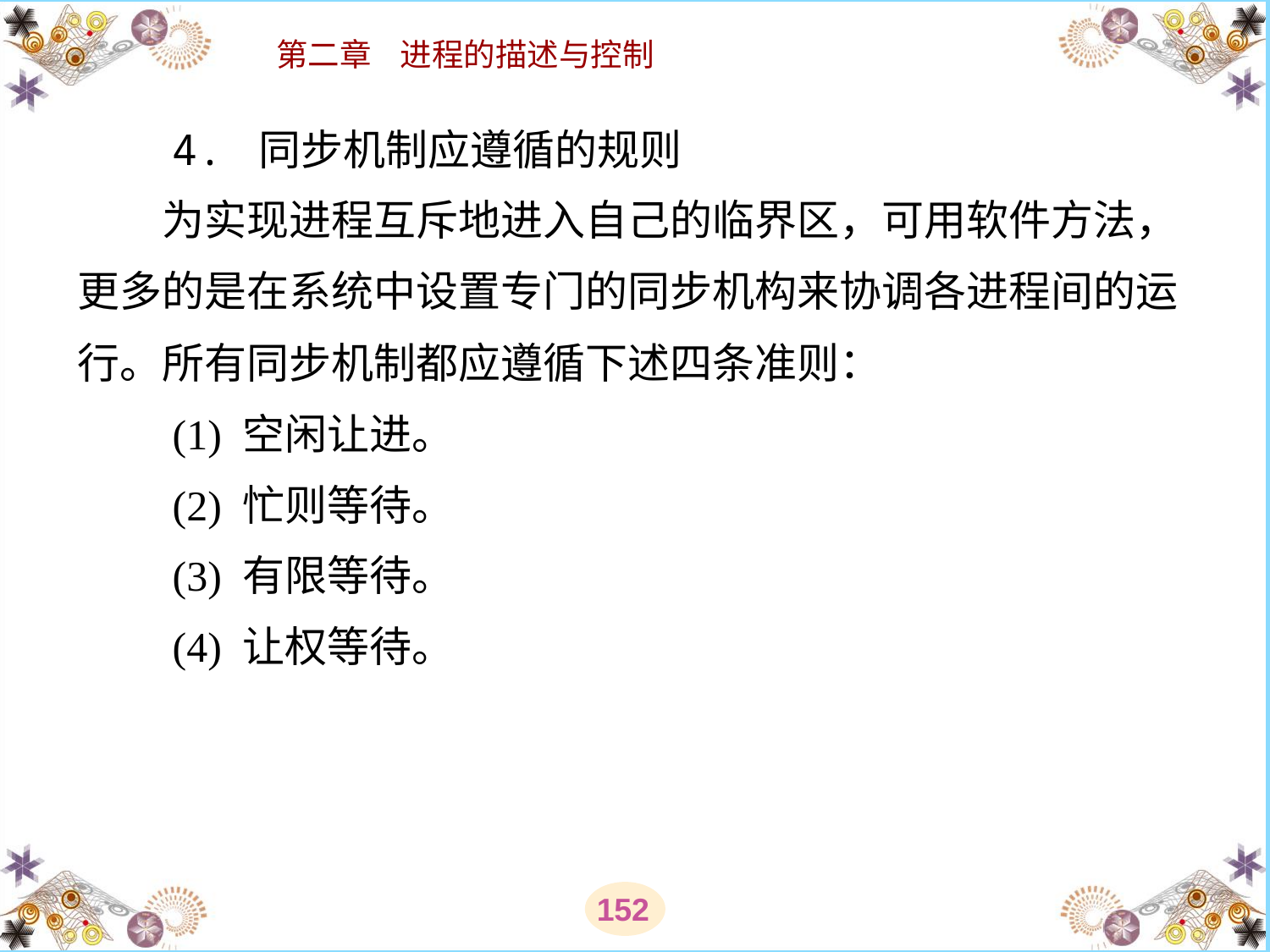

# 4. 同步机制应遵循的规则 　　为实现进程互斥地进入自己的临界区，可用软件方法，更多的是在系统中设置专门的同步机构来协调各进程间的运行。所有同步机制都应遵循下述四条准则： 　　(1) 空闲让进。 　　(2) 忙则等待。 　　(3) 有限等待。 　　(4) 让权等待。